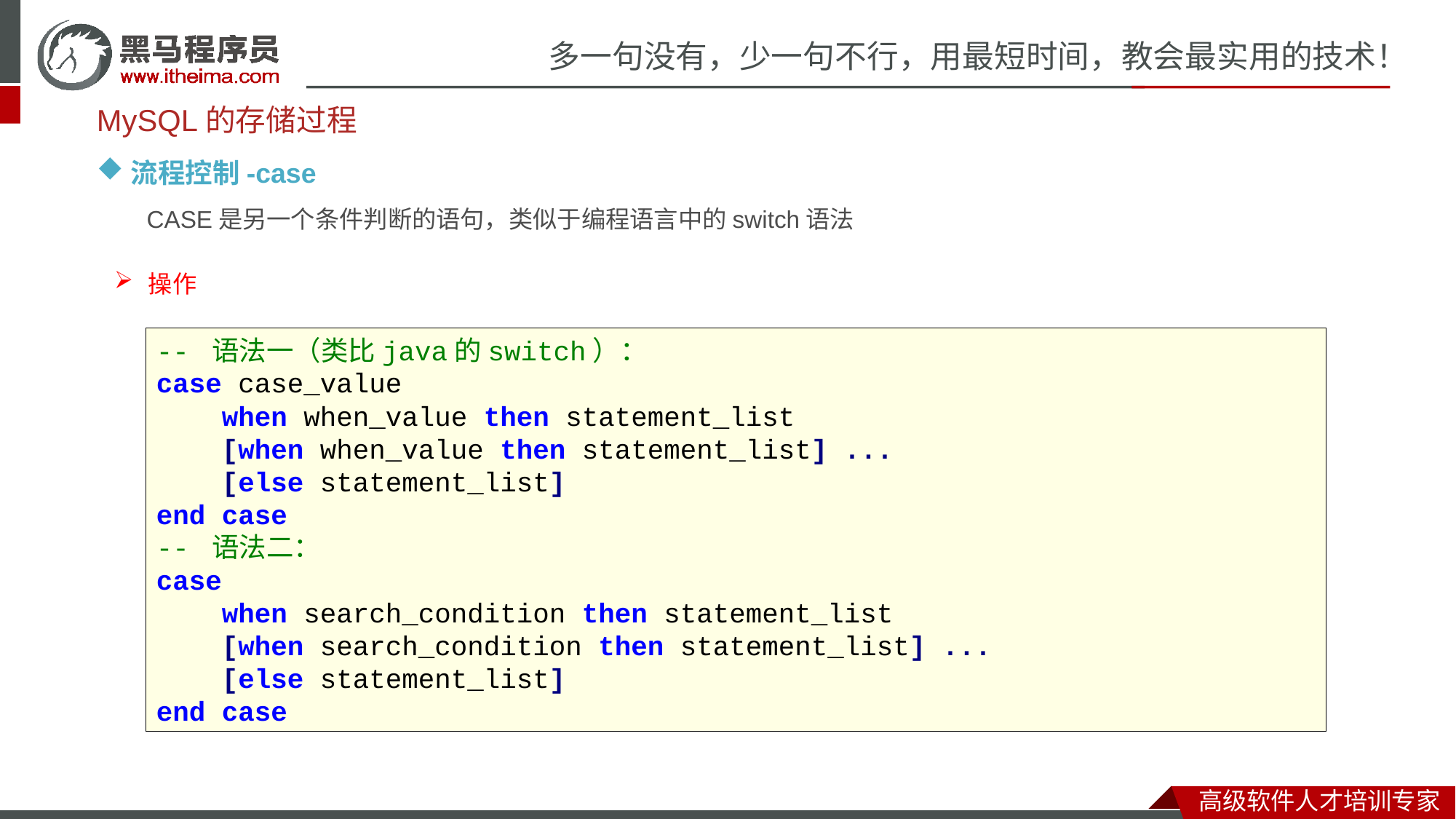

MySQL的存储过程
流程控制-case
CASE是另一个条件判断的语句，类似于编程语言中的switch语法
操作
-- 语法一（类比java的switch）：
case case_value
    when when_value then statement_list
    [when when_value then statement_list] ...
    [else statement_list]
end case
-- 语法二：
case
    when search_condition then statement_list
    [when search_condition then statement_list] ...
    [else statement_list]
end case